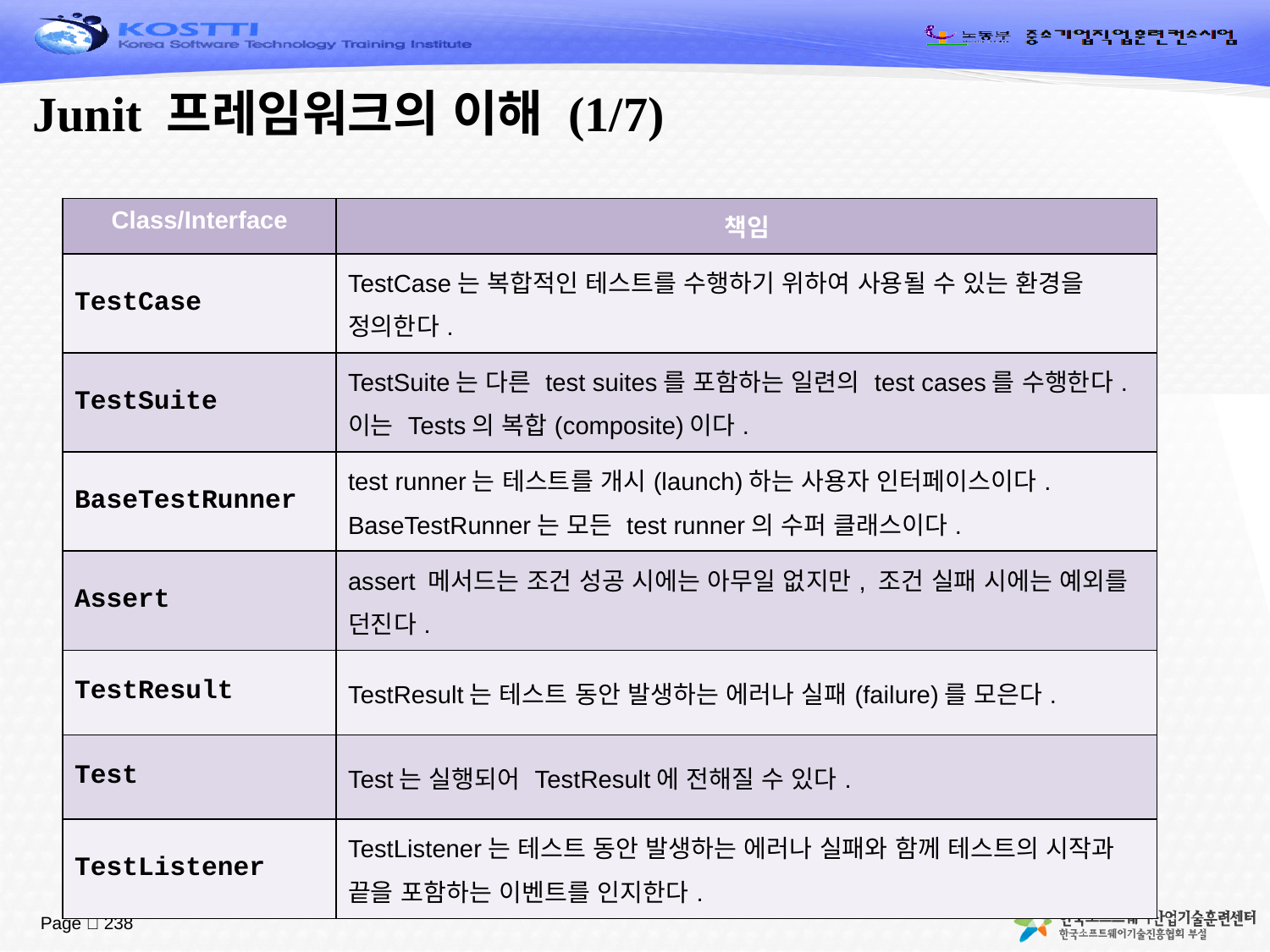

# Junit 프레임워크의 이해 (1/7)
| Class/Interface | 책임 |
| --- | --- |
| TestCase | TestCase는 복합적인 테스트를 수행하기 위하여 사용될 수 있는 환경을 정의한다. |
| TestSuite | TestSuite는 다른 test suites를 포함하는 일련의 test cases를 수행한다. 이는 Tests의 복합(composite)이다. |
| BaseTestRunner | test runner는 테스트를 개시(launch)하는 사용자 인터페이스이다. BaseTestRunner는 모든 test runner의 수퍼 클래스이다. |
| Assert | assert 메서드는 조건 성공 시에는 아무일 없지만, 조건 실패 시에는 예외를 던진다. |
| TestResult | TestResult는 테스트 동안 발생하는 에러나 실패(failure)를 모은다. |
| Test | Test는 실행되어 TestResult에 전해질 수 있다. |
| TestListener | TestListener는 테스트 동안 발생하는 에러나 실패와 함께 테스트의 시작과 끝을 포함하는 이벤트를 인지한다. |